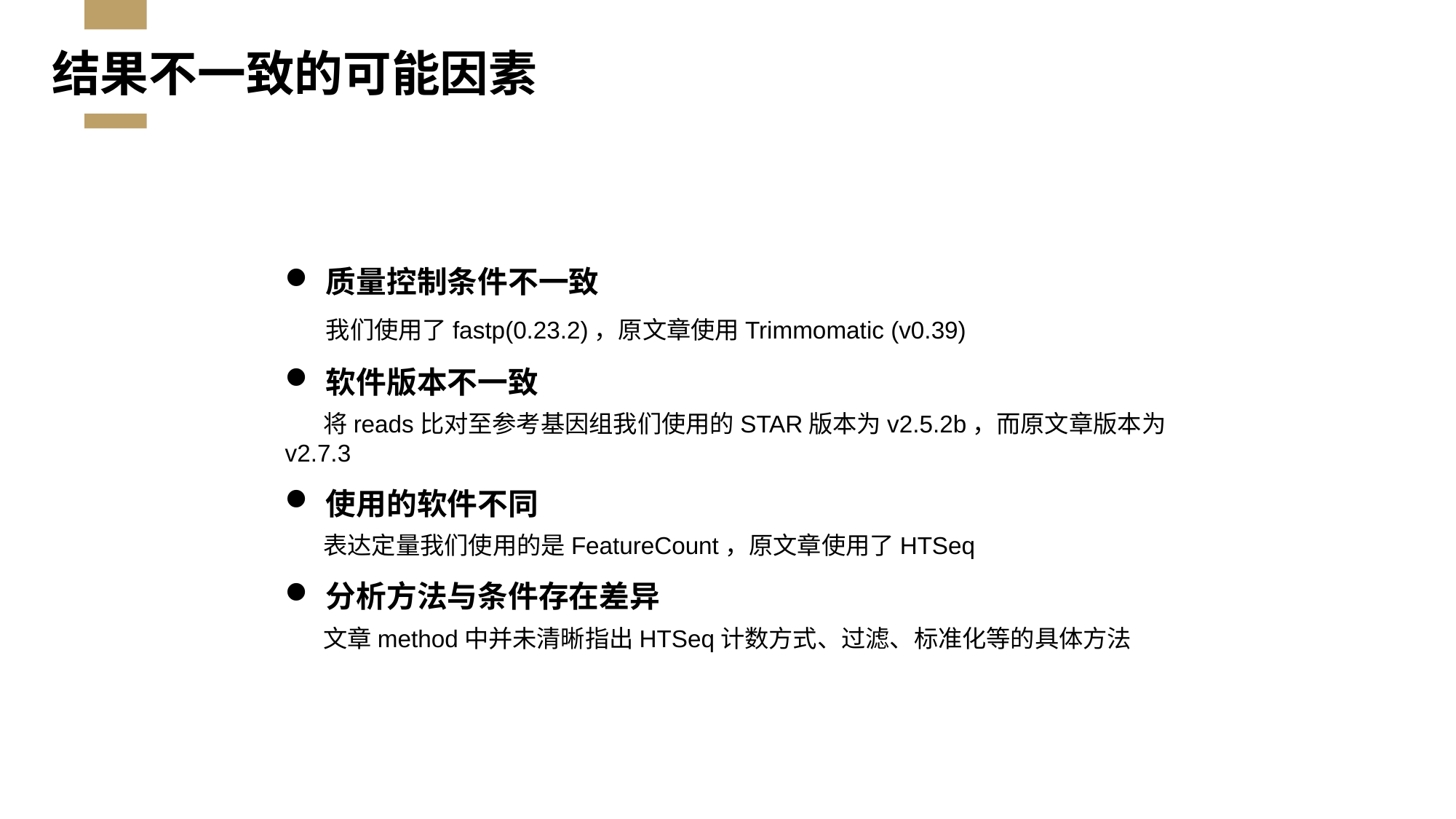

结果不一致的可能因素
质量控制条件不一致
     我们使用了fastp(0.23.2)，原文章使用Trimmomatic (v0.39)
软件版本不一致
      将reads比对至参考基因组我们使用的STAR版本为v2.5.2b，而原文章版本为v2.7.3
使用的软件不同
      表达定量我们使用的是FeatureCount，原文章使用了HTSeq
分析方法与条件存在差异
      文章method中并未清晰指出HTSeq计数方式、过滤、标准化等的具体方法